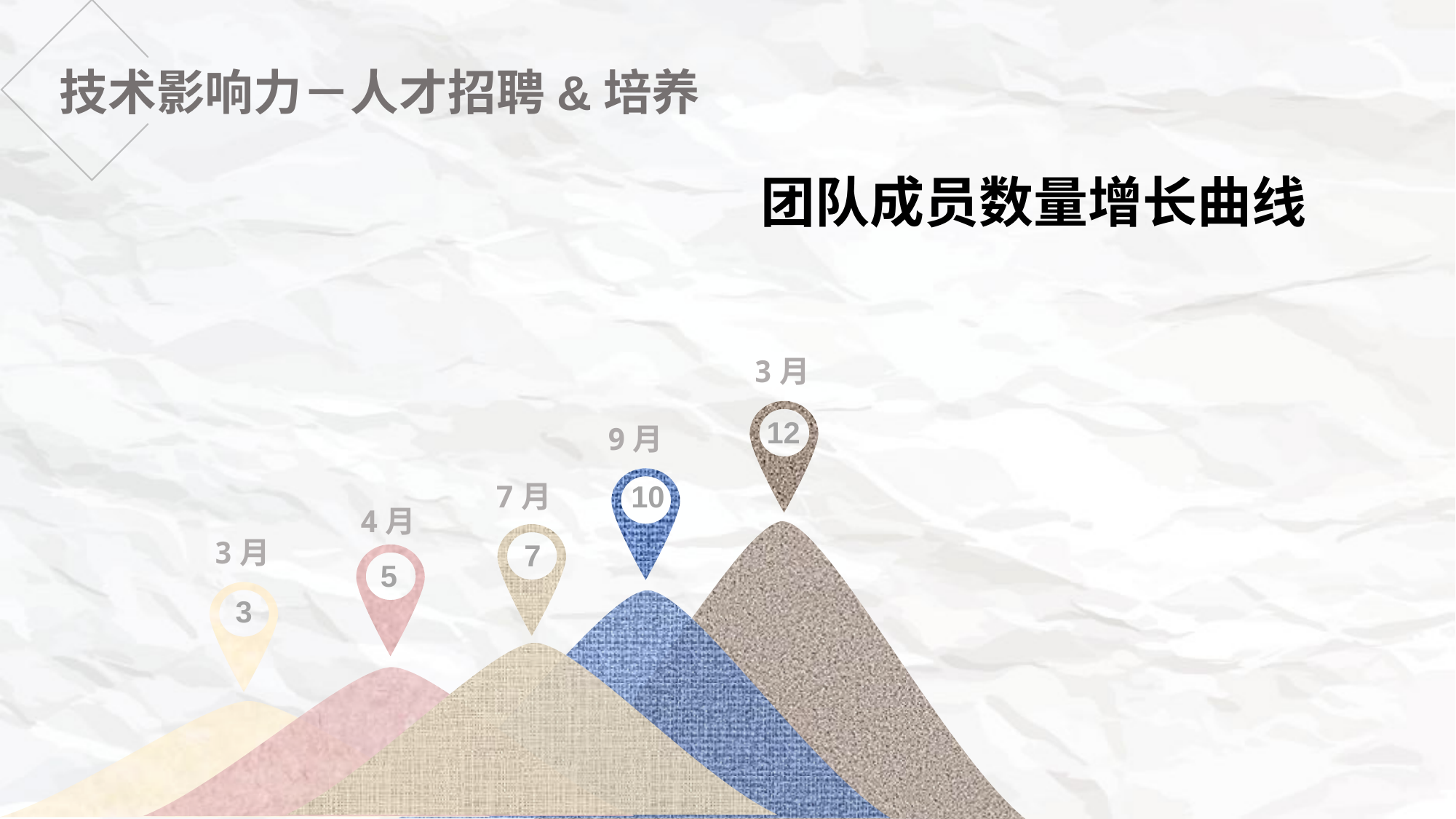

技术影响力－人才招聘&培养
团队成员数量增长曲线
3月

9月
12
7月

10
4月
3月

7

5

3